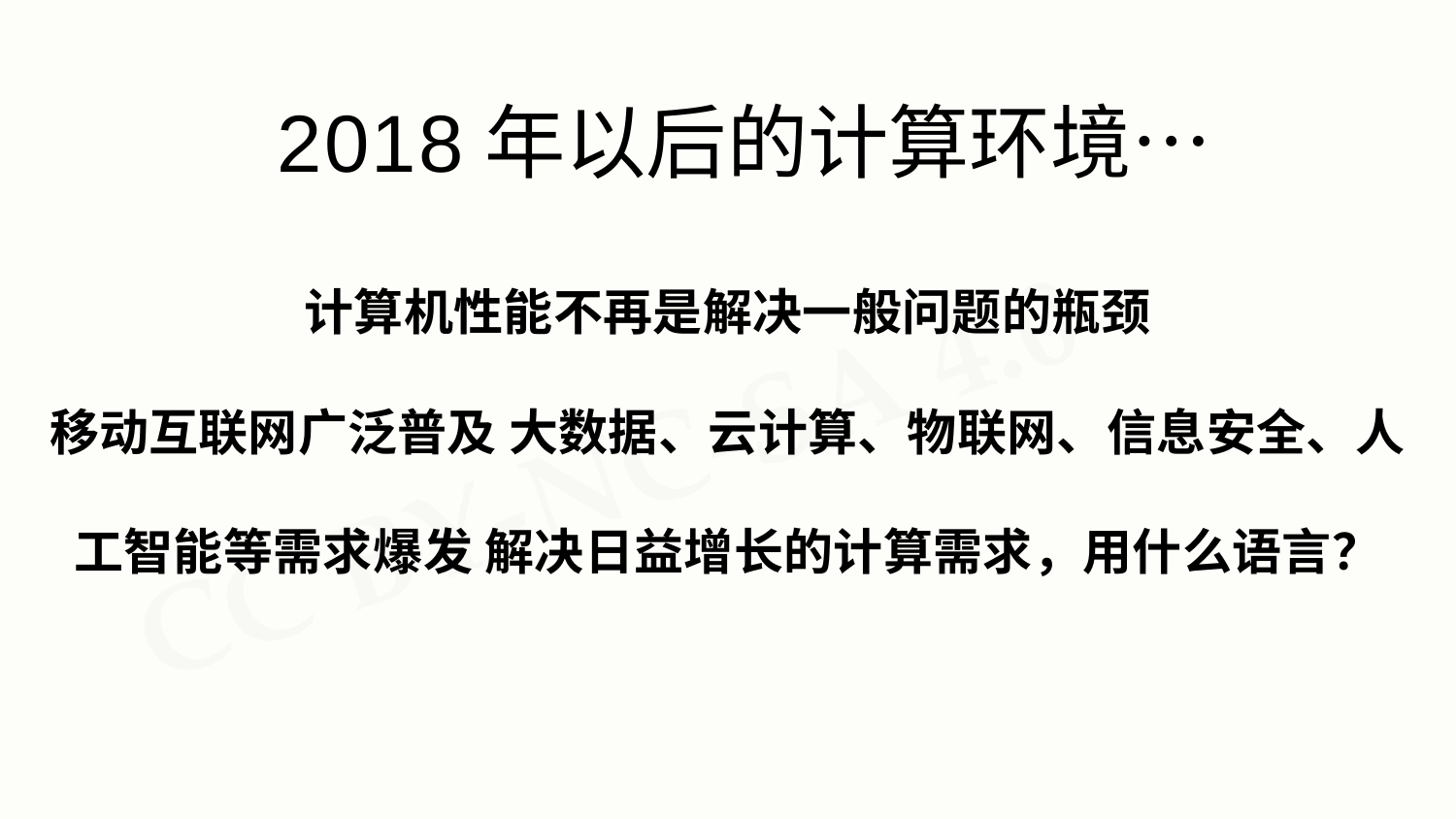

# 2018年以后的计算环境…
计算机性能不再是解决一般问题的瓶颈
移动互联网广泛普及 大数据、云计算、物联网、信息安全、人工智能等需求爆发 解决日益增长的计算需求，用什么语言？